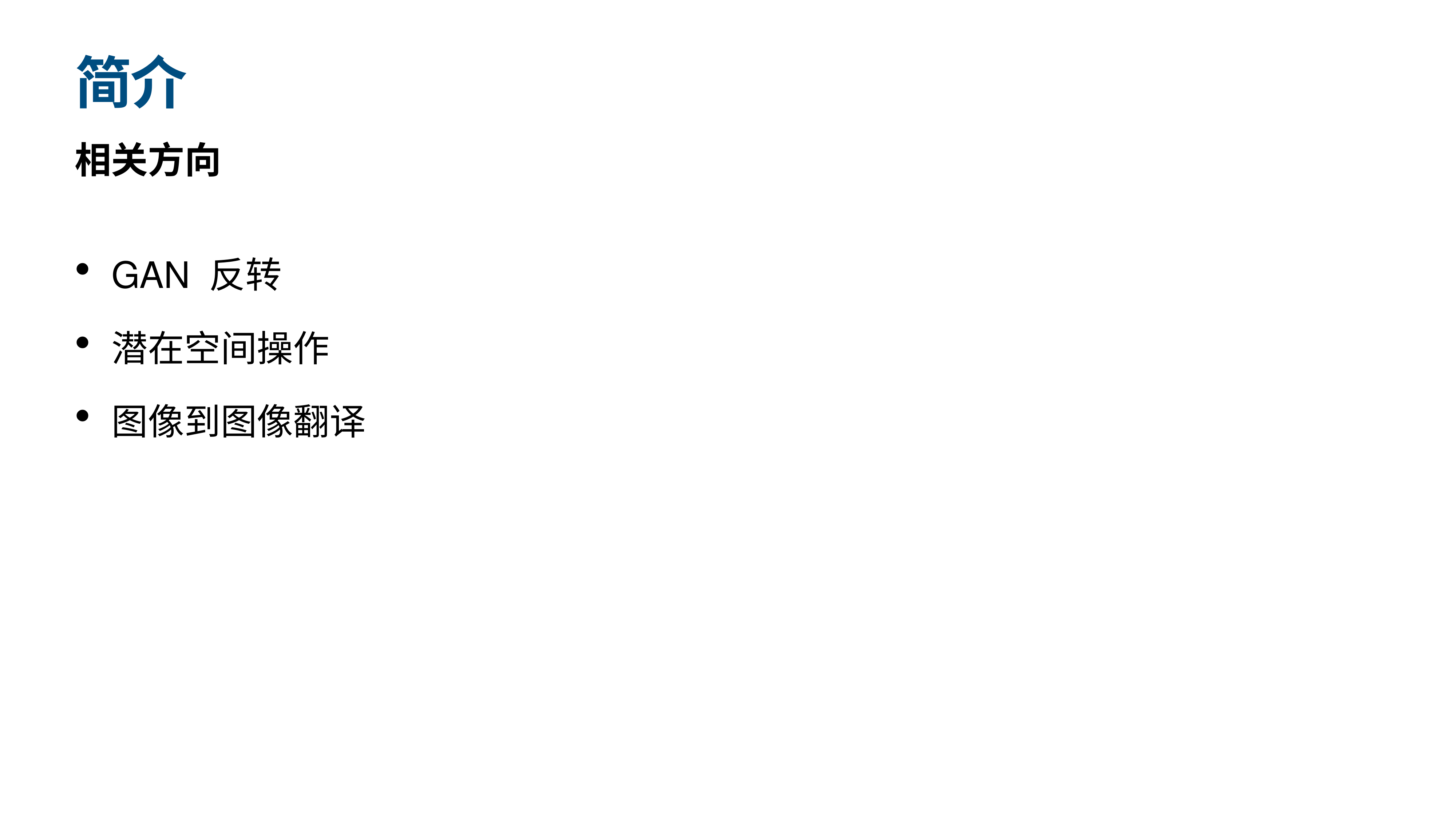

# 简介
相关方向
GAN 反转
潜在空间操作
图像到图像翻译